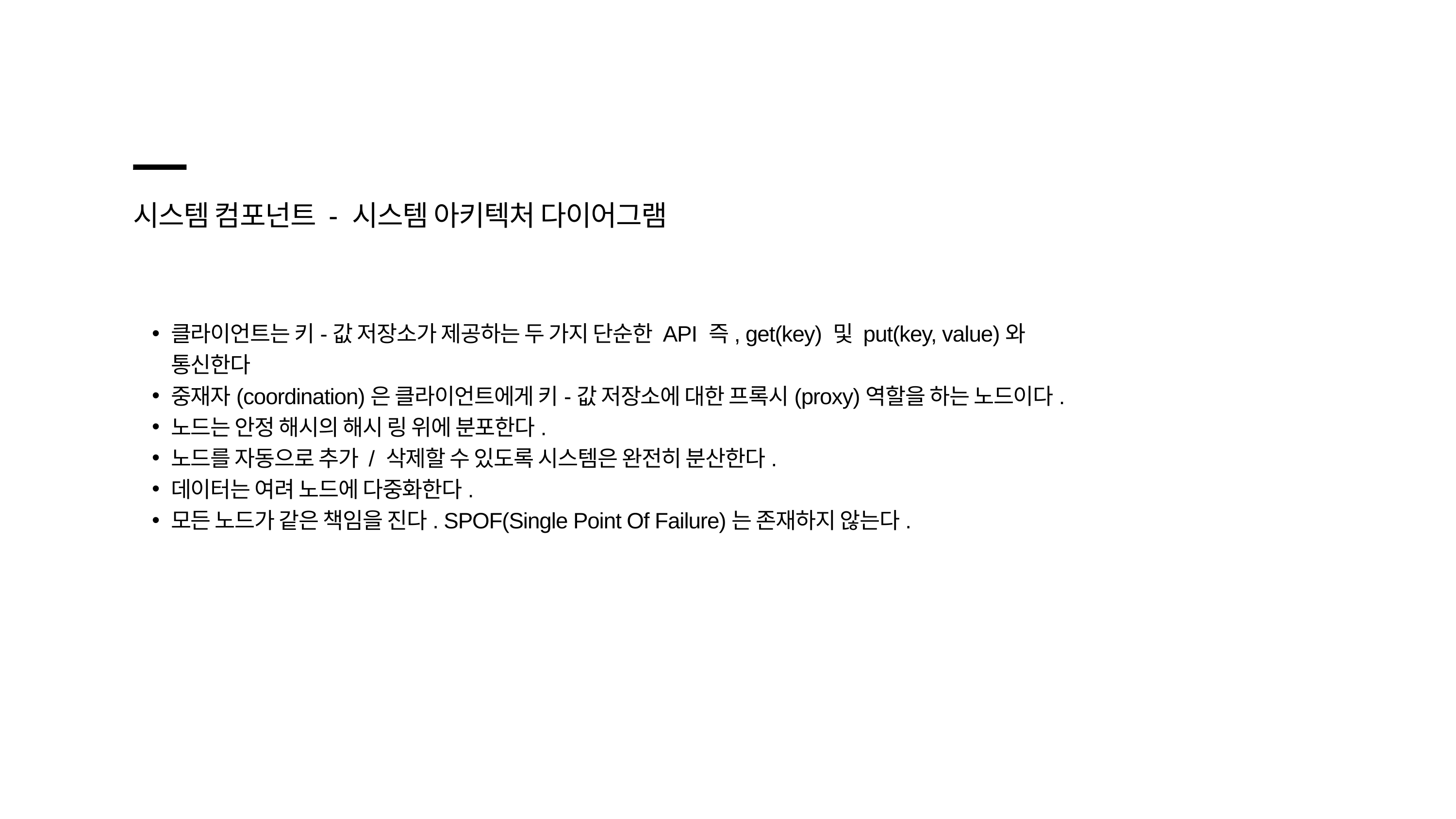

시스템 컴포넌트 - 시스템 아키텍처 다이어그램
클라이언트는 키-값 저장소가 제공하는 두 가지 단순한 API 즉, get(key) 및 put(key, value)와 통신한다
중재자(coordination)은 클라이언트에게 키-값 저장소에 대한 프록시(proxy)역할을 하는 노드이다.
노드는 안정 해시의 해시 링 위에 분포한다.
노드를 자동으로 추가 / 삭제할 수 있도록 시스템은 완전히 분산한다.
데이터는 여려 노드에 다중화한다.
모든 노드가 같은 책임을 진다. SPOF(Single Point Of Failure)는 존재하지 않는다.